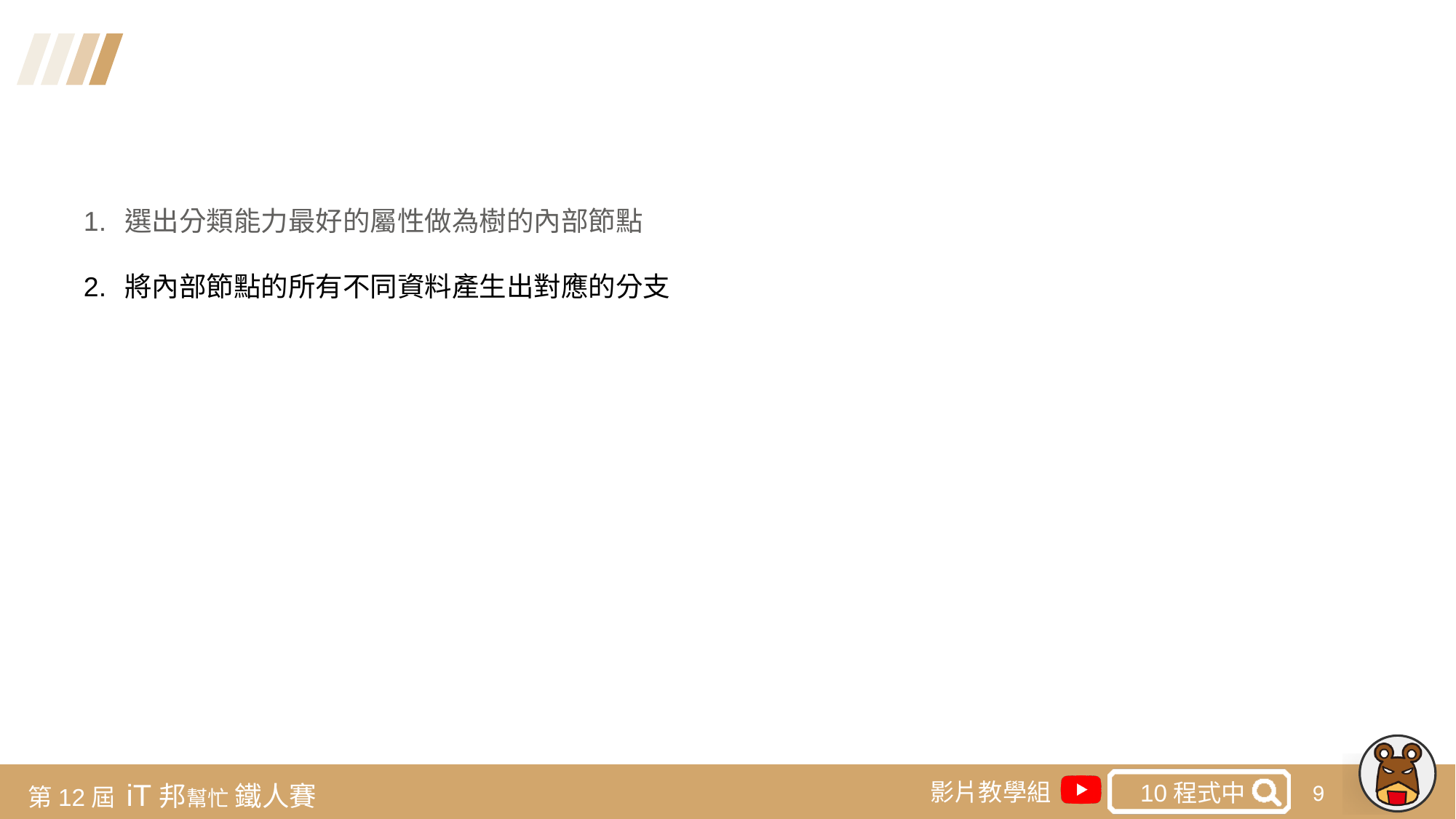

選出分類能力最好的屬性做為樹的內部節點

將內部節點的所有不同資料產生出對應的分支